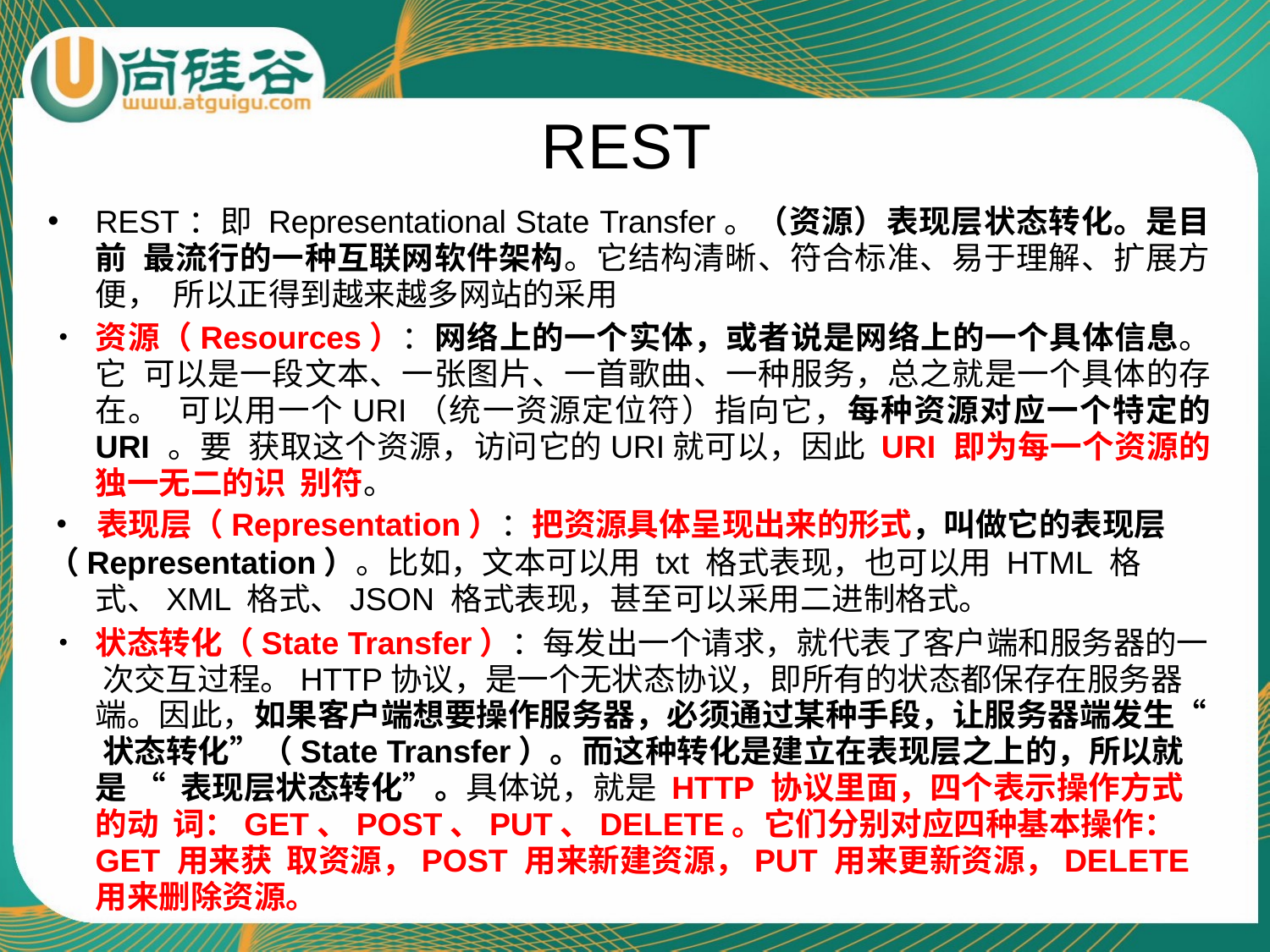

# REST
REST：即 Representational State Transfer。（资源）表现层状态转化。是目前  最流行的一种互联网软件架构。它结构清晰、符合标准、易于理解、扩展方便，  所以正得到越来越多网站的采用
• 资源（Resources）：网络上的一个实体，或者说是网络上的一个具体信息。它  可以是一段文本、一张图片、一首歌曲、一种服务，总之就是一个具体的存在。  可以用一个URI（统一资源定位符）指向它，每种资源对应一个特定的 URI 。要  获取这个资源，访问它的URI就可以，因此 URI 即为每一个资源的独一无二的识  别符。
•	表现层（Representation）：把资源具体呈现出来的形式，叫做它的表现层
（Representation）。比如，文本可以用 txt 格式表现，也可以用 HTML 格  式、XML 格式、JSON 格式表现，甚至可以采用二进制格式。
•	状态转化（State Transfer）：每发出一个请求，就代表了客户端和服务器的一  次交互过程。HTTP协议，是一个无状态协议，即所有的状态都保存在服务器  端。因此，如果客户端想要操作服务器，必须通过某种手段，让服务器端发生“  状态转化”（State Transfer）。而这种转化是建立在表现层之上的，所以就是 “  表现层状态转化”。具体说，就是 HTTP 协议里面，四个表示操作方式的动  词：GET、POST、PUT、DELETE。它们分别对应四种基本操作：GET 用来获  取资源，POST 用来新建资源，PUT 用来更新资源，DELETE 用来删除资源。